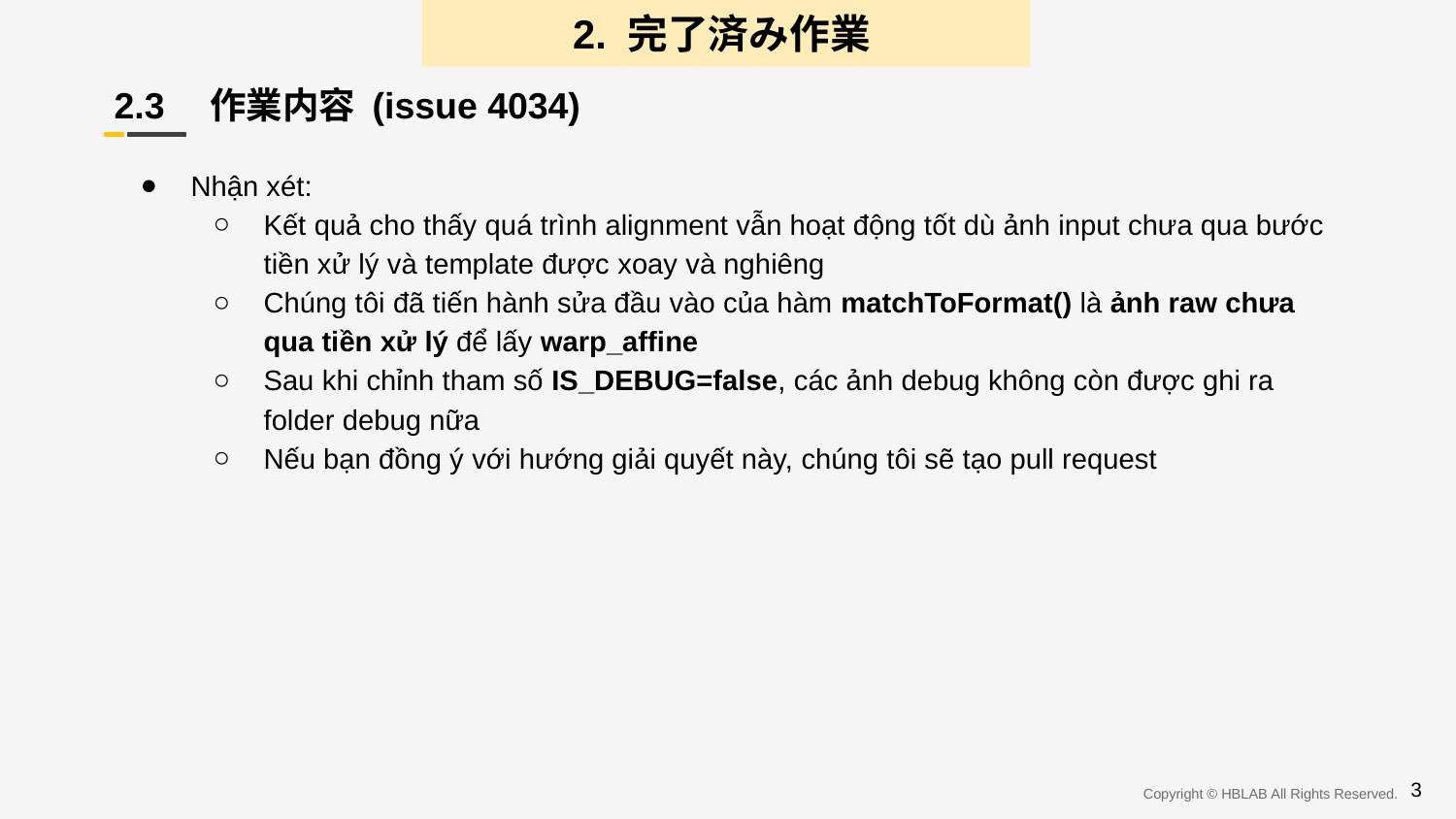

2. 完了済み作業
2.3　作業内容 (issue 4034)
Nhận xét:
Kết quả cho thấy quá trình alignment vẫn hoạt động tốt dù ảnh input chưa qua bước tiền xử lý và template được xoay và nghiêng
Chúng tôi đã tiến hành sửa đầu vào của hàm matchToFormat() là ảnh raw chưa qua tiền xử lý để lấy warp_affine
Sau khi chỉnh tham số IS_DEBUG=false, các ảnh debug không còn được ghi ra folder debug nữa
Nếu bạn đồng ý với hướng giải quyết này, chúng tôi sẽ tạo pull request
3